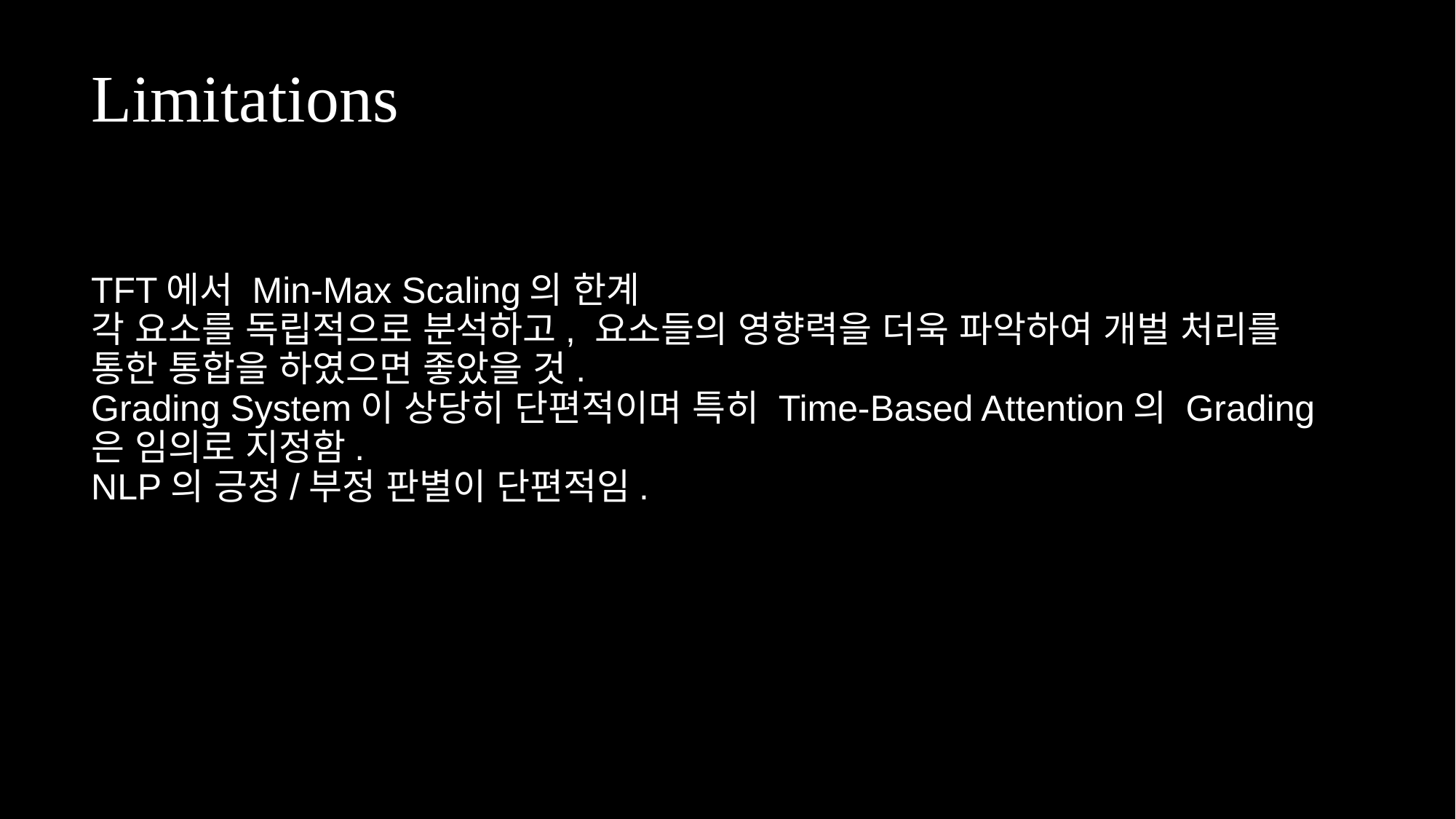

Limitations
TFT에서 Min-Max Scaling의 한계
각 요소를 독립적으로 분석하고, 요소들의 영향력을 더욱 파악하여 개벌 처리를 통한 통합을 하였으면 좋았을 것.
Grading System이 상당히 단편적이며 특히 Time-Based Attention의 Grading은 임의로 지정함.
NLP의 긍정/부정 판별이 단편적임.